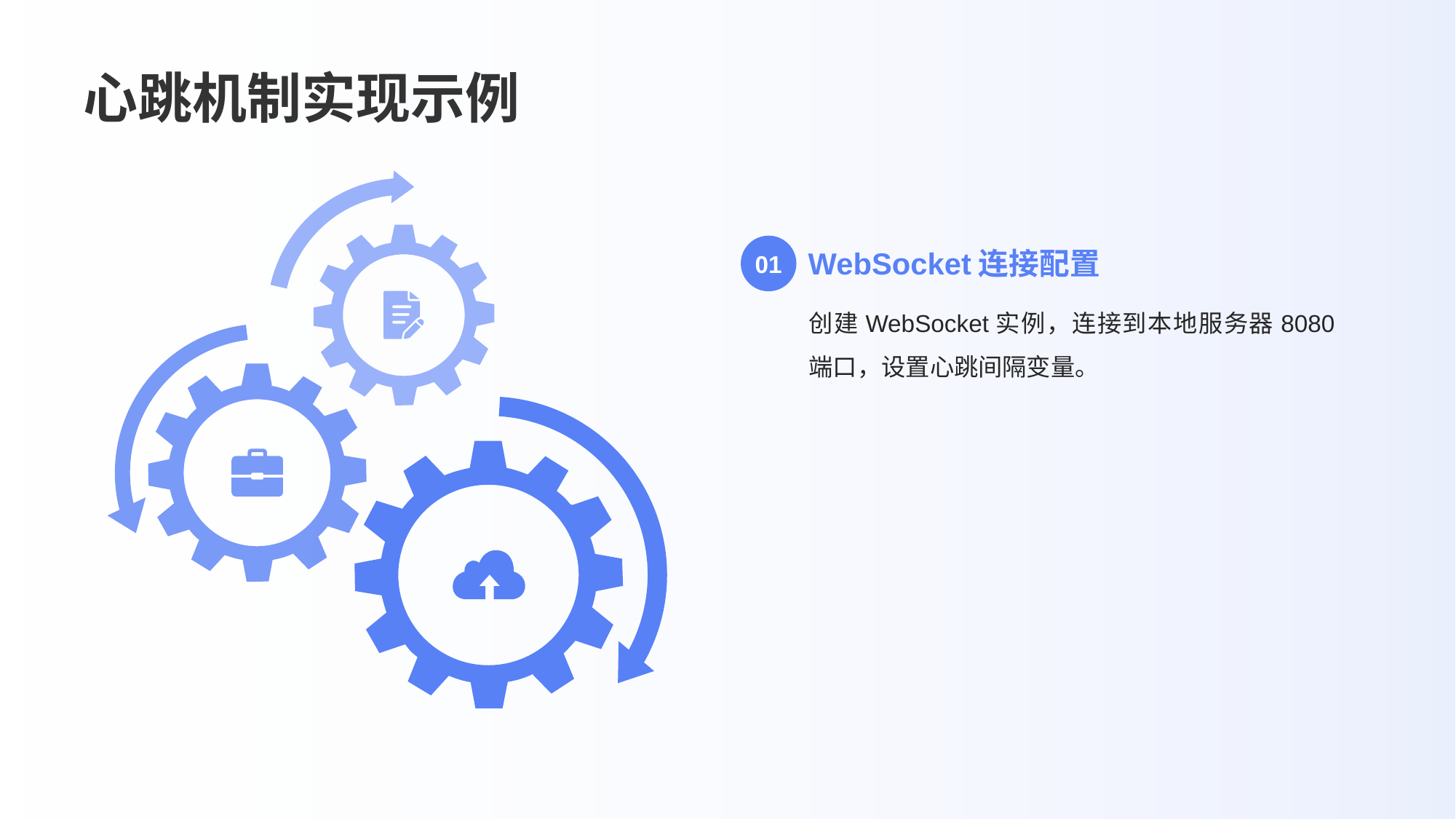

# 心跳机制实现示例

01
WebSocket连接配置

创建WebSocket实例，连接到本地服务器8080端口，设置心跳间隔变量。